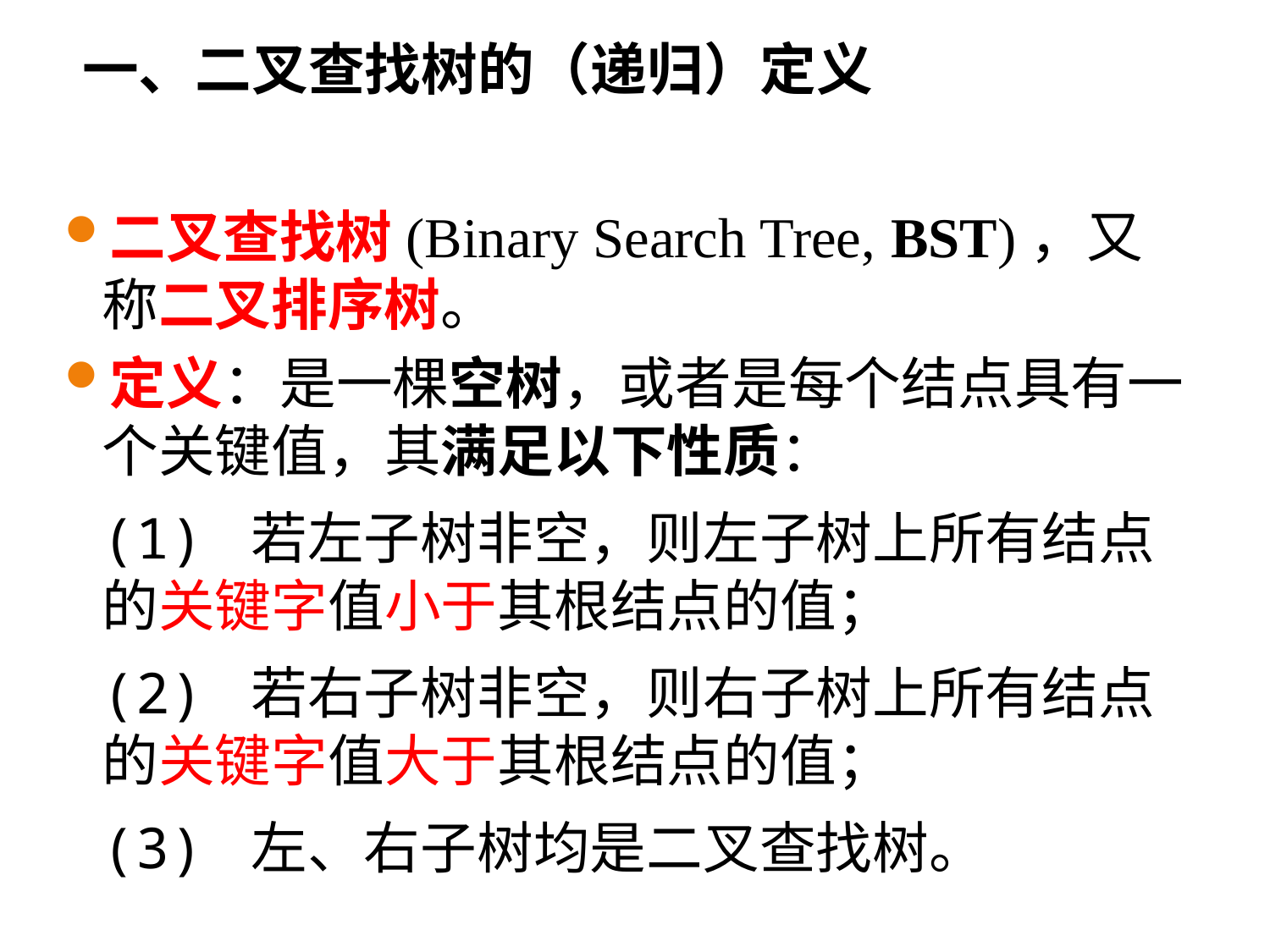

# 一、二叉查找树的（递归）定义
二叉查找树(Binary Search Tree, BST)，又称二叉排序树。
定义：是一棵空树，或者是每个结点具有一个关键值，其满足以下性质：
	(1) 若左子树非空，则左子树上所有结点的关键字值小于其根结点的值；
	(2) 若右子树非空，则右子树上所有结点的关键字值大于其根结点的值；
	(3) 左、右子树均是二叉查找树。